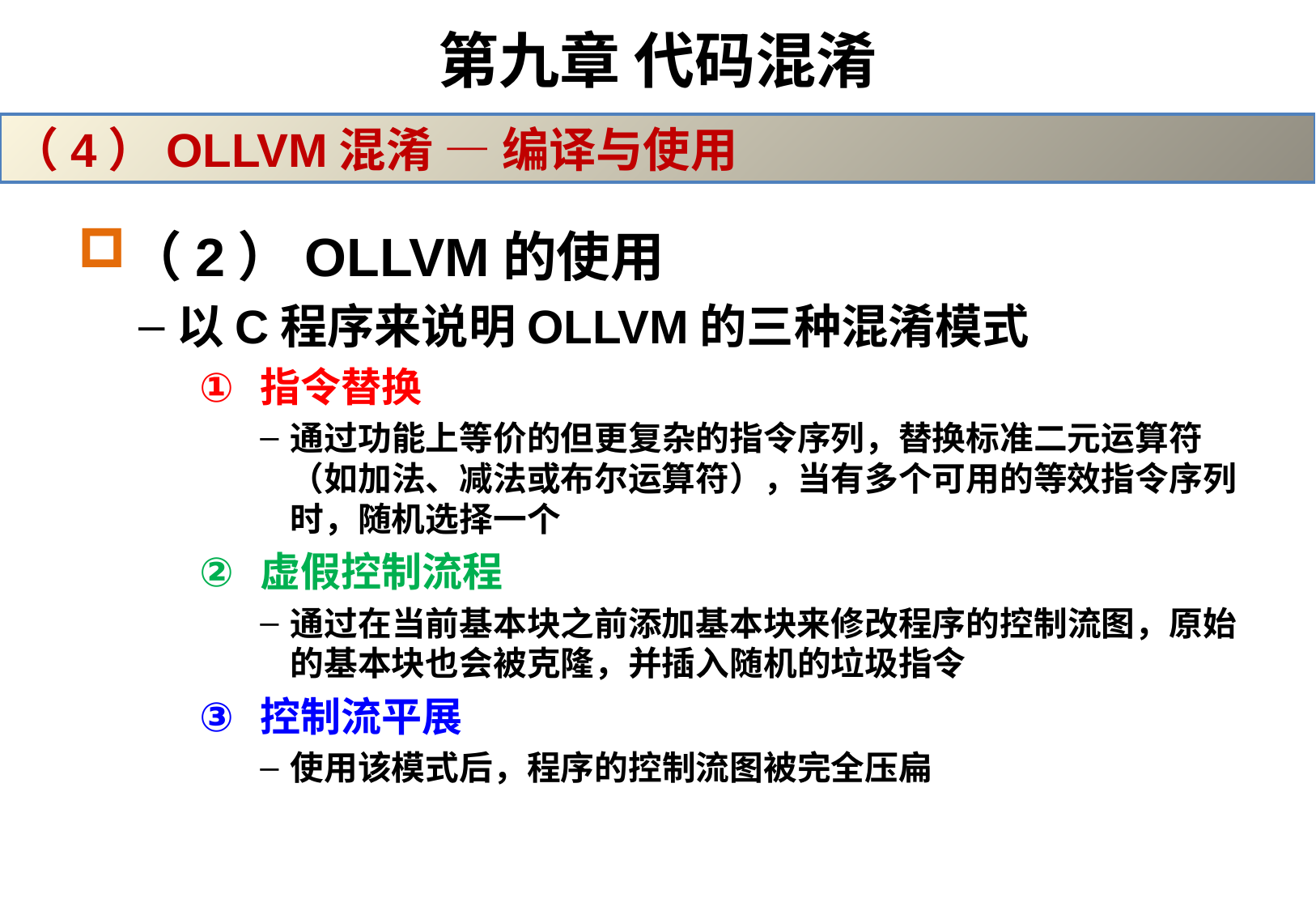

# 第九章 代码混淆
（4）OLLVM混淆 — 编译与使用
（2）OLLVM的使用
以C程序来说明OLLVM的三种混淆模式
指令替换
通过功能上等价的但更复杂的指令序列，替换标准二元运算符（如加法、减法或布尔运算符），当有多个可用的等效指令序列时，随机选择一个
虚假控制流程
通过在当前基本块之前添加基本块来修改程序的控制流图，原始的基本块也会被克隆，并插入随机的垃圾指令
控制流平展
使用该模式后，程序的控制流图被完全压扁